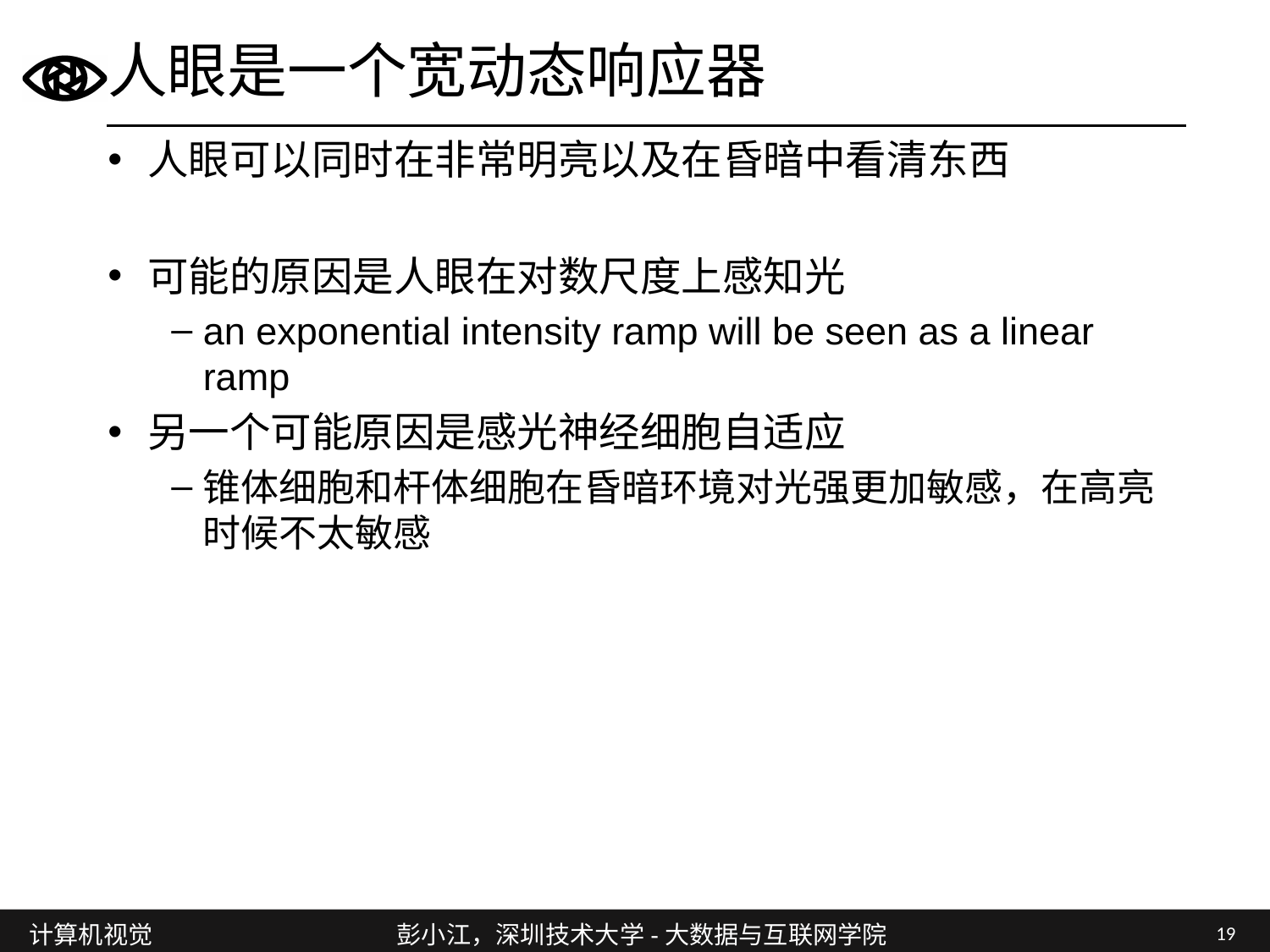

# 人眼是一个宽动态响应器
人眼可以同时在非常明亮以及在昏暗中看清东西

可能的原因是人眼在对数尺度上感知光
an exponential intensity ramp will be seen as a linear ramp
另一个可能原因是感光神经细胞自适应
锥体细胞和杆体细胞在昏暗环境对光强更加敏感，在高亮时候不太敏感